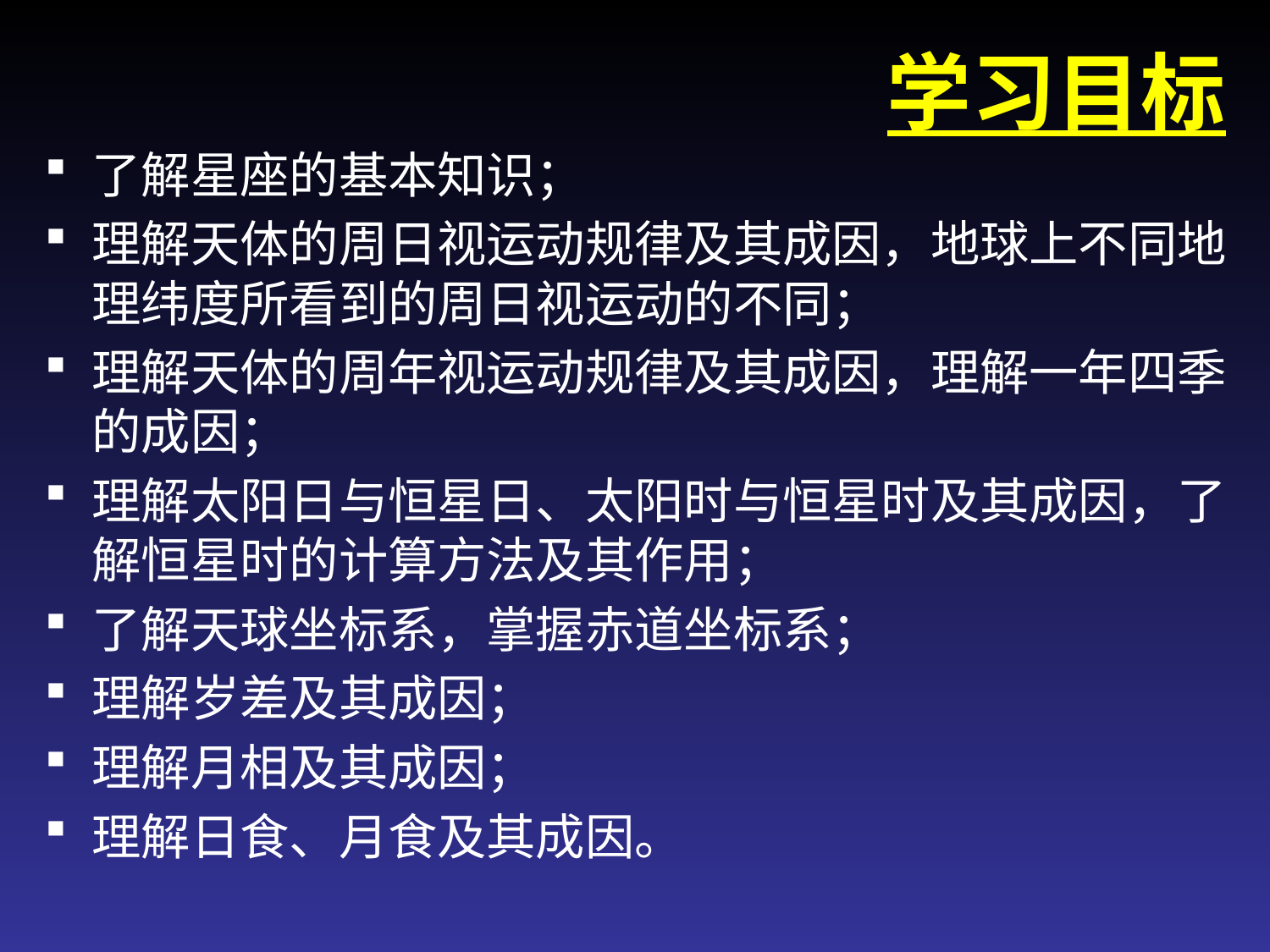

# 学习目标
了解星座的基本知识；
理解天体的周日视运动规律及其成因，地球上不同地理纬度所看到的周日视运动的不同；
理解天体的周年视运动规律及其成因，理解一年四季的成因；
理解太阳日与恒星日、太阳时与恒星时及其成因，了解恒星时的计算方法及其作用；
了解天球坐标系，掌握赤道坐标系；
理解岁差及其成因；
理解月相及其成因；
理解日食、月食及其成因。